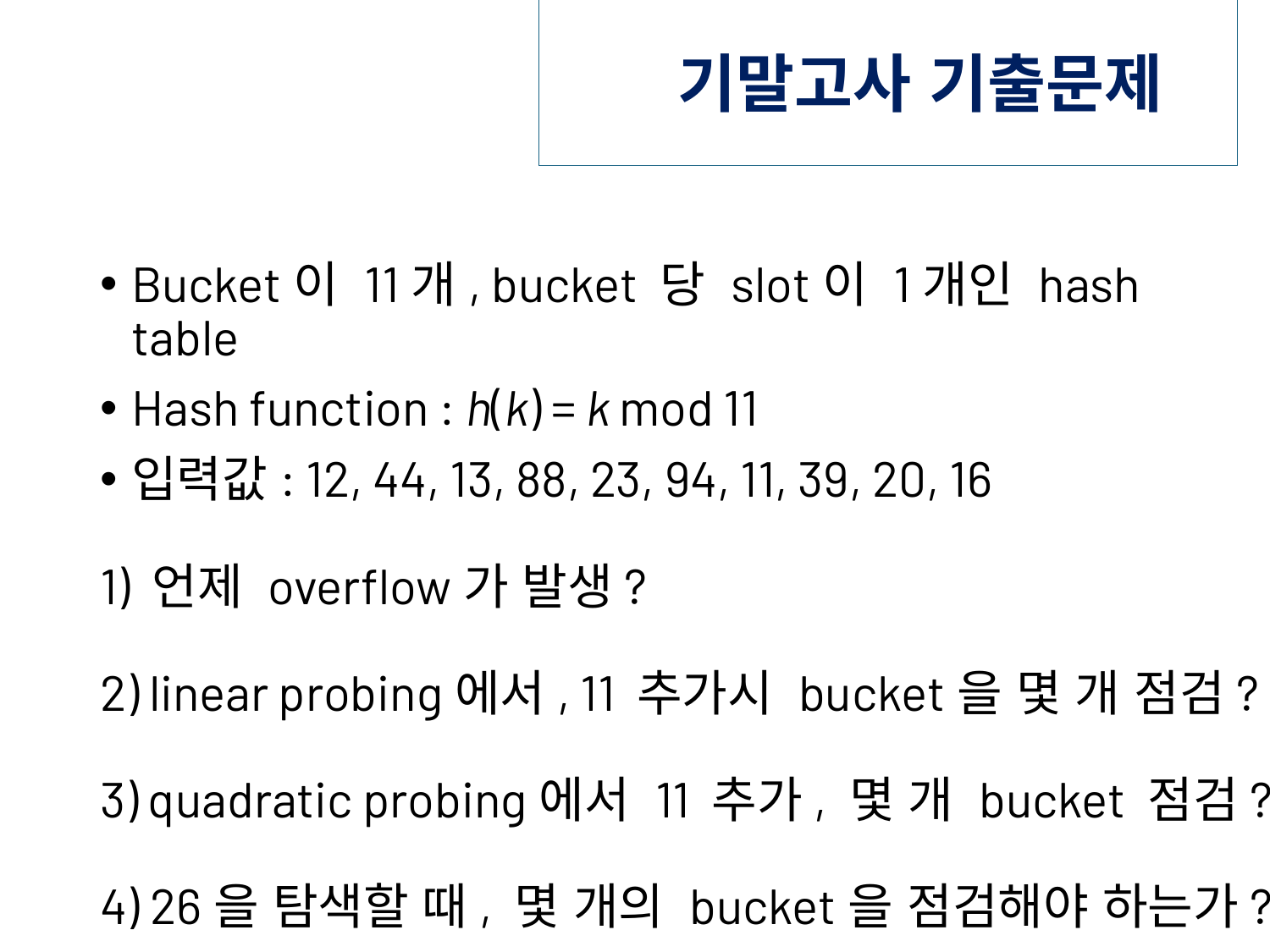

# 기말고사 기출문제
Bucket이 11개, bucket 당 slot이 1개인 hash table
Hash function : h(k) = k mod 11
입력값: 12, 44, 13, 88, 23, 94, 11, 39, 20, 16
1) 언제 overflow가 발생?
2) linear probing에서, 11 추가시 bucket을 몇 개 점검?
3) quadratic probing에서 11 추가, 몇 개 bucket 점검?
4) 26을 탐색할 때, 몇 개의 bucket을 점검해야 하는가?